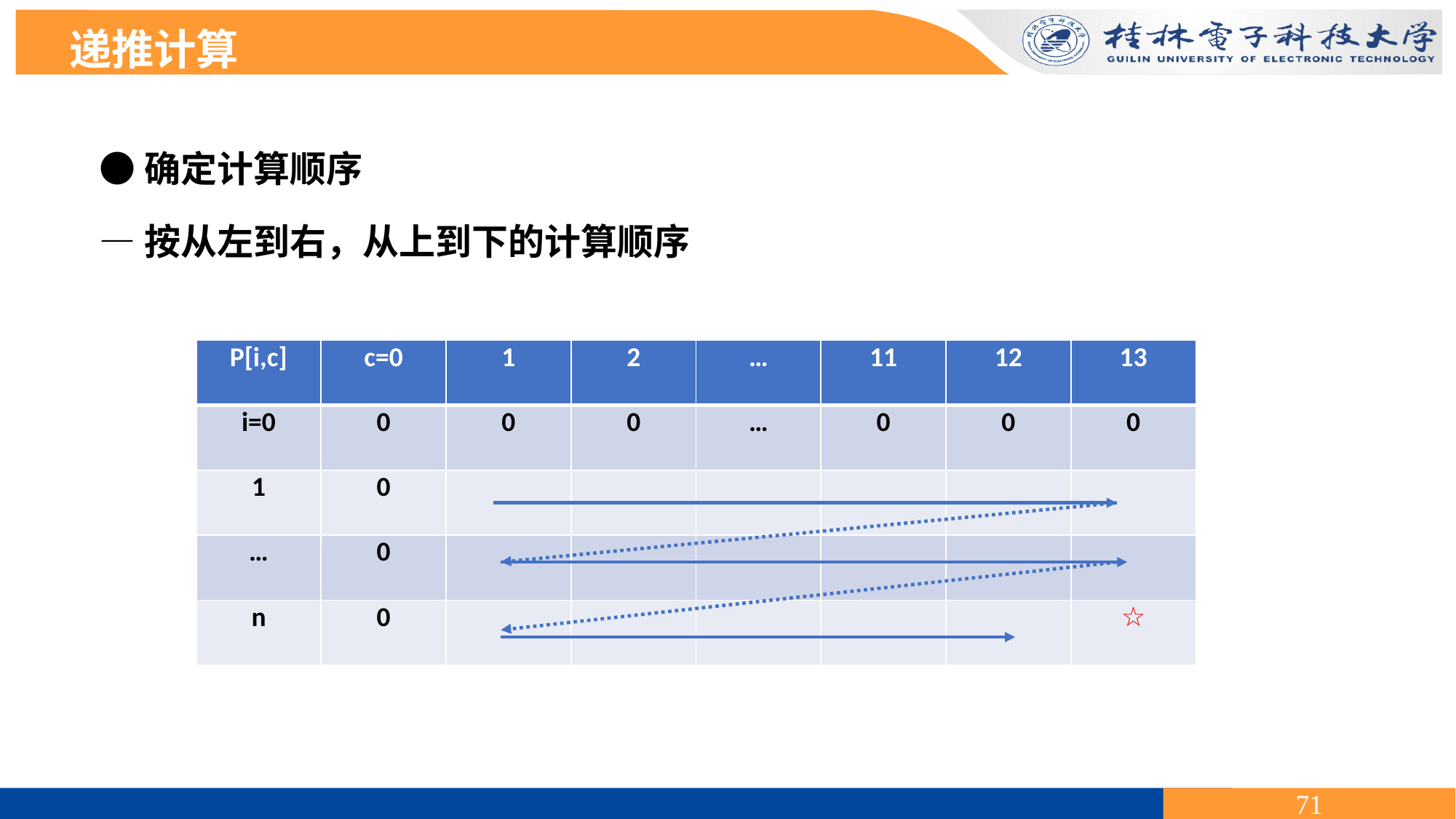

递推计算
●确定计算顺序
—按从左到右，从上到下的计算顺序
| P[i,c] | c=0 | 1 | 2 | … | 11 | 12 | 13 |
| --- | --- | --- | --- | --- | --- | --- | --- |
| i=0 | 0 | 0 | 0 | … | 0 | 0 | 0 |
| 1 | 0 |  |  |  |  |  |  |
| … | 0 |  |  |  |  |  |  |
| n | 0 |  |  |  |  |  | ☆ |